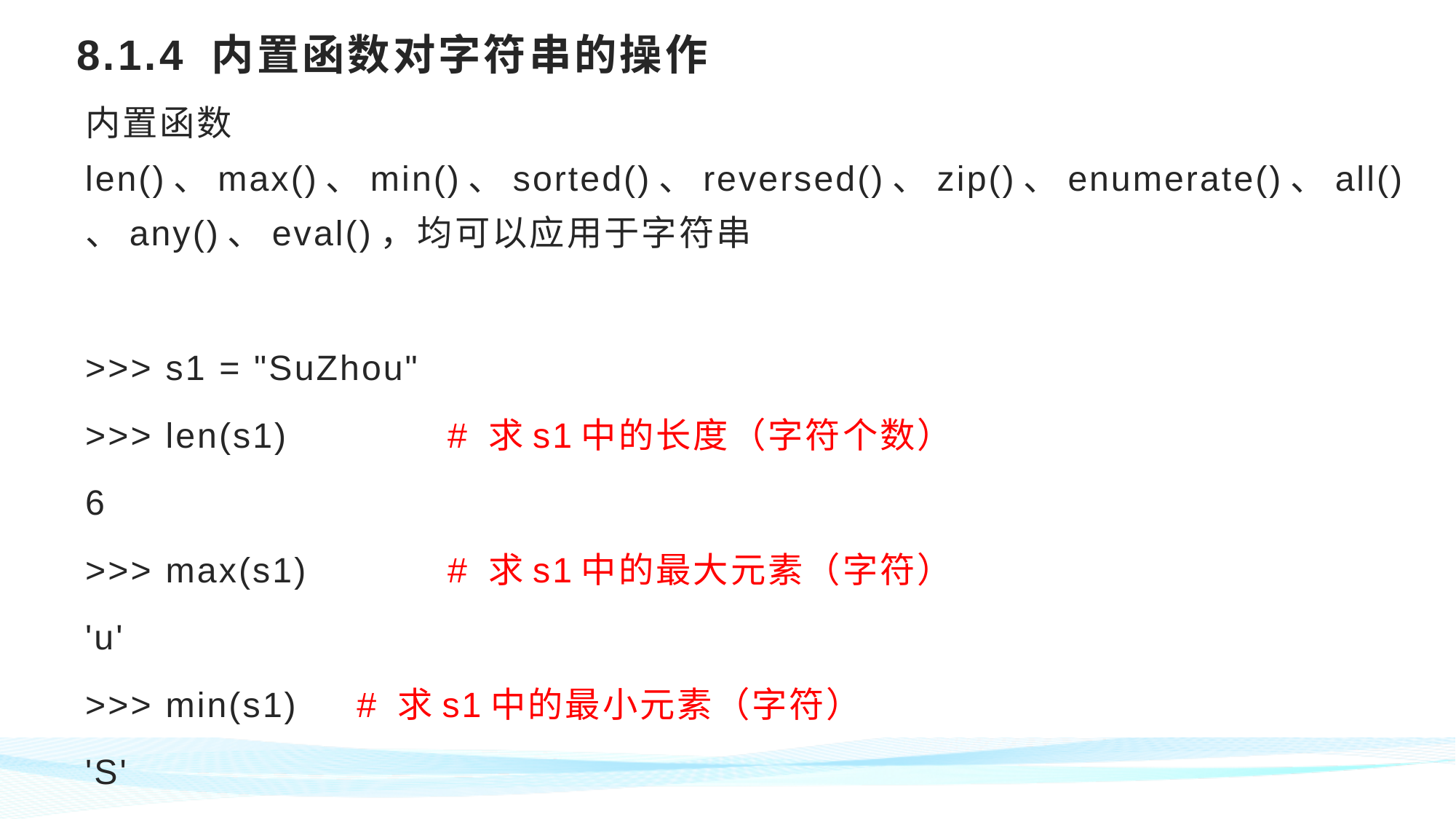

# 8.1.4 内置函数对字符串的操作
内置函数len()、max()、min()、sorted()、reversed()、zip()、enumerate()、all()、any()、eval()，均可以应用于字符串

>>> s1 = "SuZhou"
>>> len(s1)          		# 求s1中的长度（字符个数）
6
>>> max(s1)        		# 求s1中的最大元素（字符）
'u'
>>> min(s1)		# 求s1中的最小元素（字符）
'S'